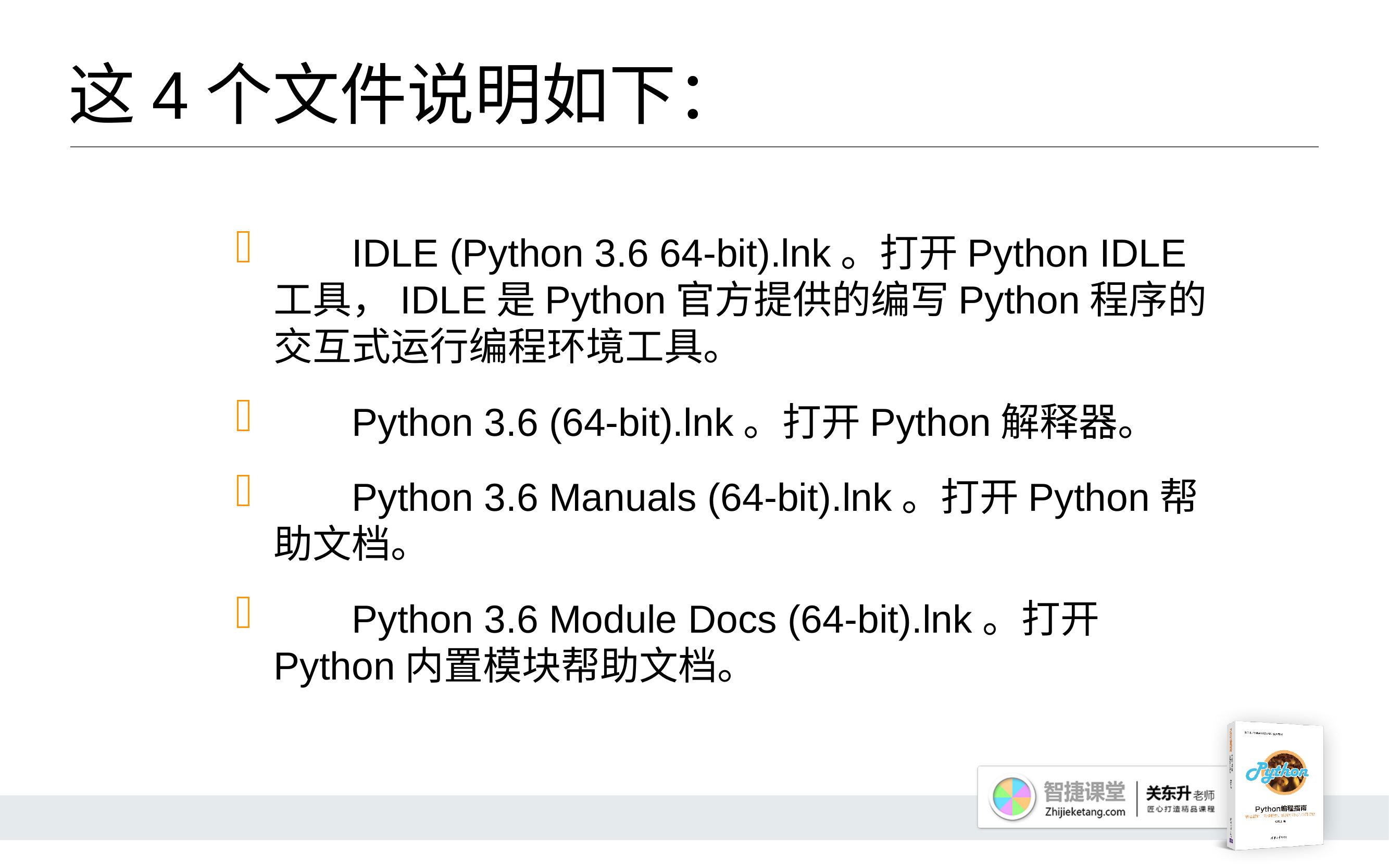

# 这4个文件说明如下：
	IDLE (Python 3.6 64-bit).lnk。打开Python IDLE工具，IDLE是Python官方提供的编写Python程序的交互式运行编程环境工具。
	Python 3.6 (64-bit).lnk。打开Python解释器。
	Python 3.6 Manuals (64-bit).lnk。打开Python帮助文档。
	Python 3.6 Module Docs (64-bit).lnk。打开Python内置模块帮助文档。